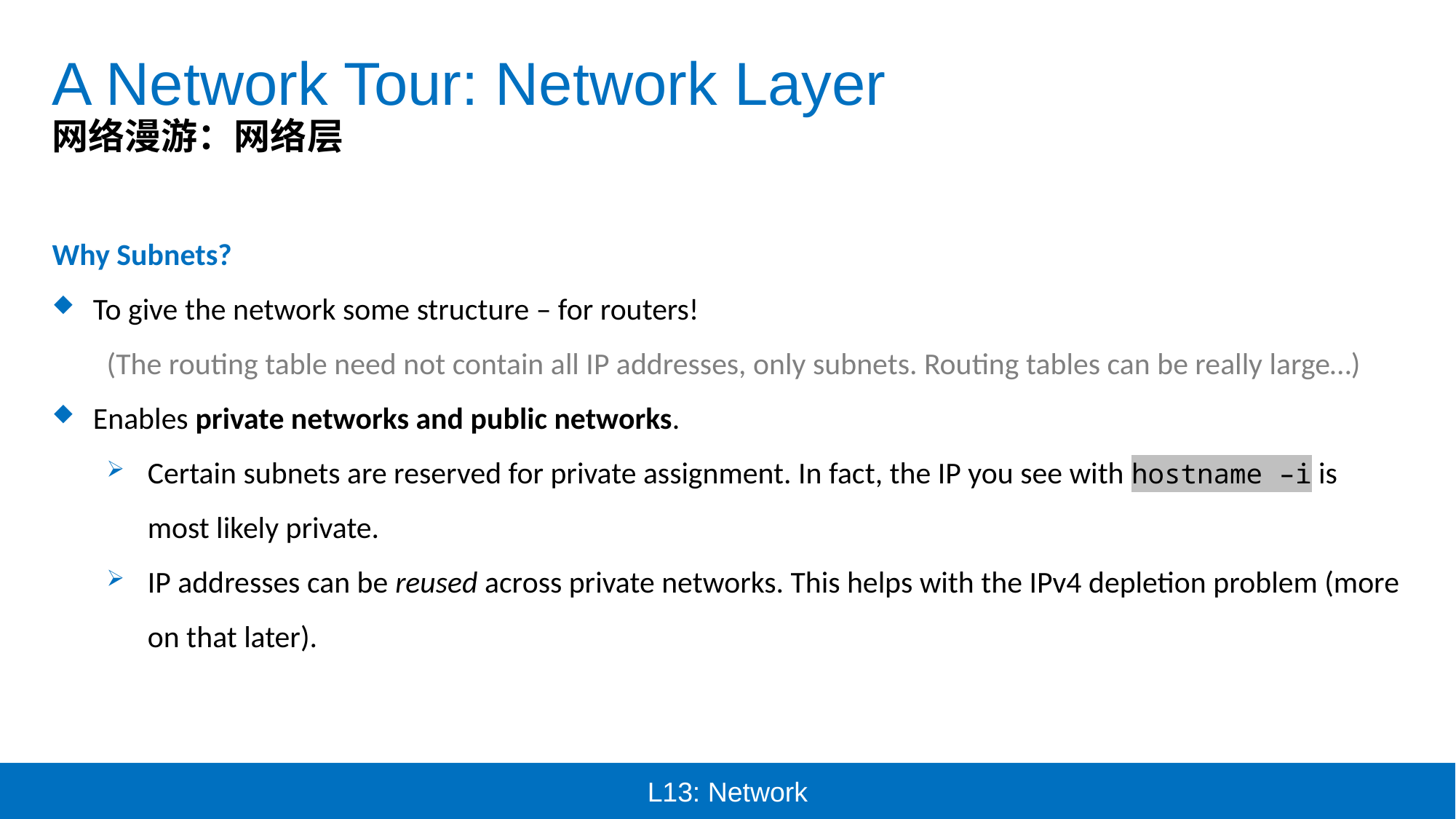

A Network Tour: Network Layer
网络漫游：网络层
Why Subnets?
To give the network some structure – for routers!
(The routing table need not contain all IP addresses, only subnets. Routing tables can be really large…)
Enables private networks and public networks.
Certain subnets are reserved for private assignment. In fact, the IP you see with hostname –i is most likely private.
IP addresses can be reused across private networks. This helps with the IPv4 depletion problem (more on that later).

L13: Network
11